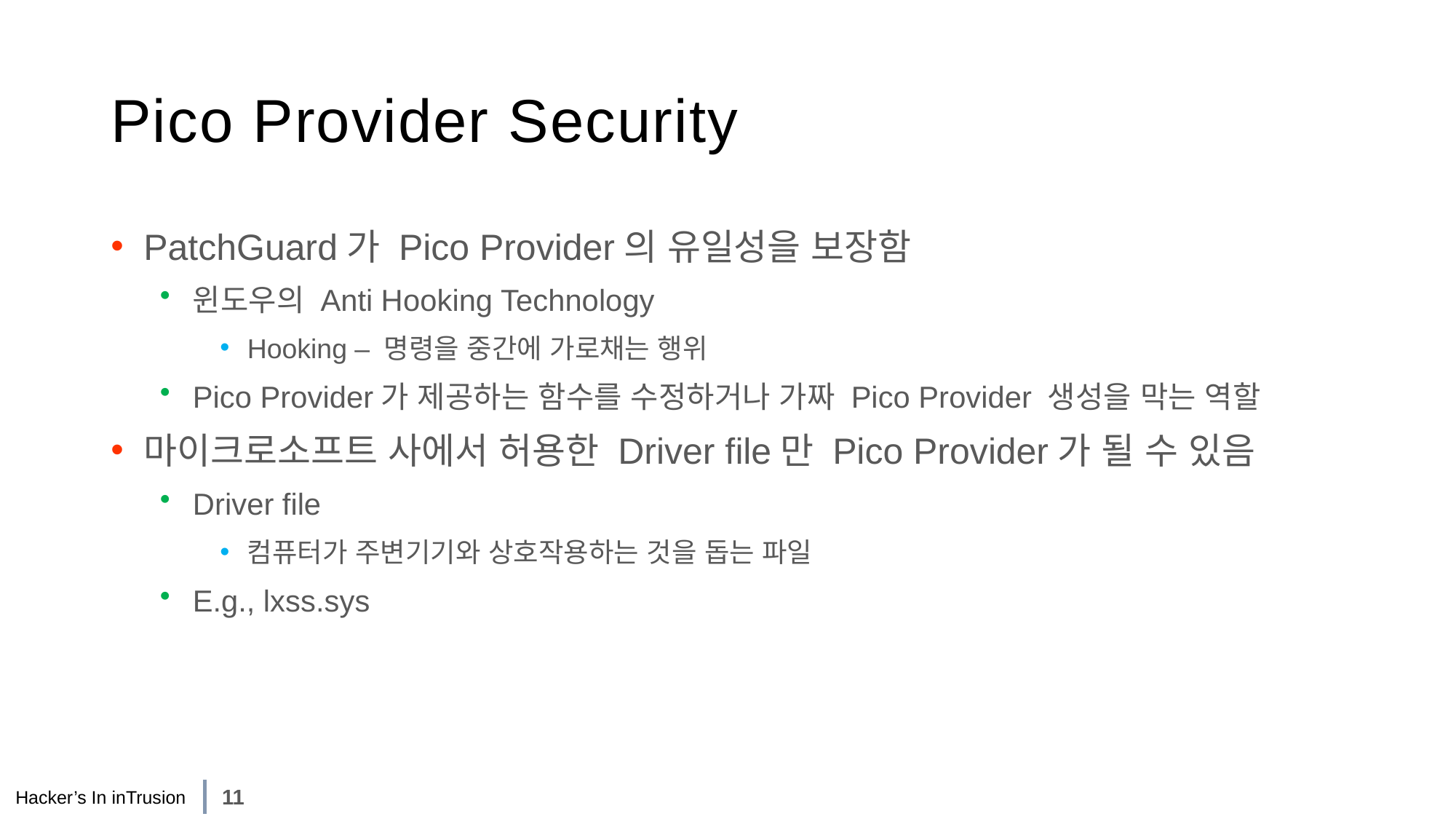

# Pico Provider Security
PatchGuard가 Pico Provider의 유일성을 보장함
윈도우의 Anti Hooking Technology
Hooking – 명령을 중간에 가로채는 행위
Pico Provider가 제공하는 함수를 수정하거나 가짜 Pico Provider 생성을 막는 역할
마이크로소프트 사에서 허용한 Driver file만 Pico Provider가 될 수 있음
Driver file
컴퓨터가 주변기기와 상호작용하는 것을 돕는 파일
E.g., lxss.sys